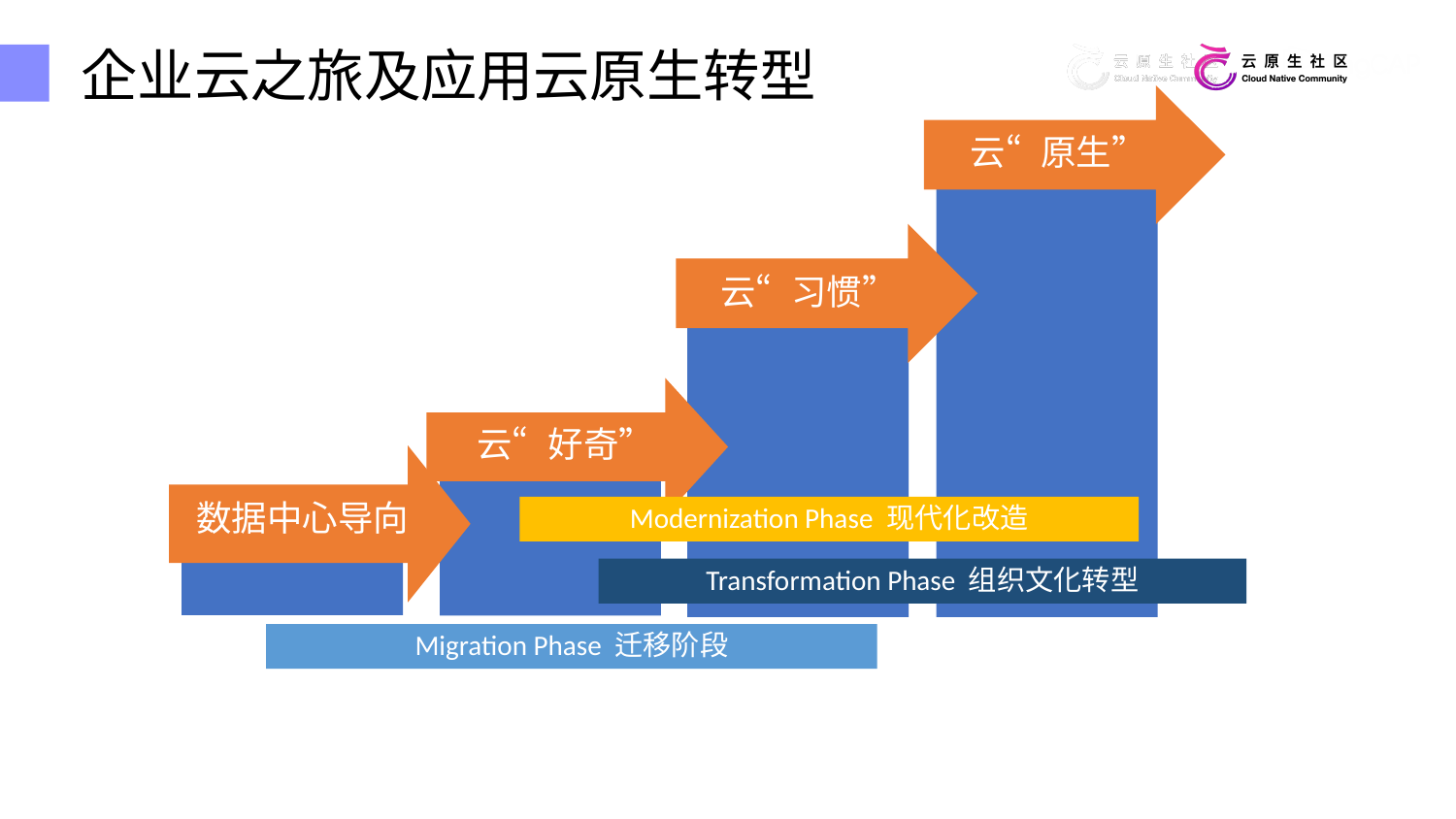

企业云之旅及应用云原生转型

云“原生”

云“习惯”

云“好奇”

数据中心导向
Modernization Phase 现代化改造
Transformation Phase 组织文化转型

Migration Phase 迁移阶段